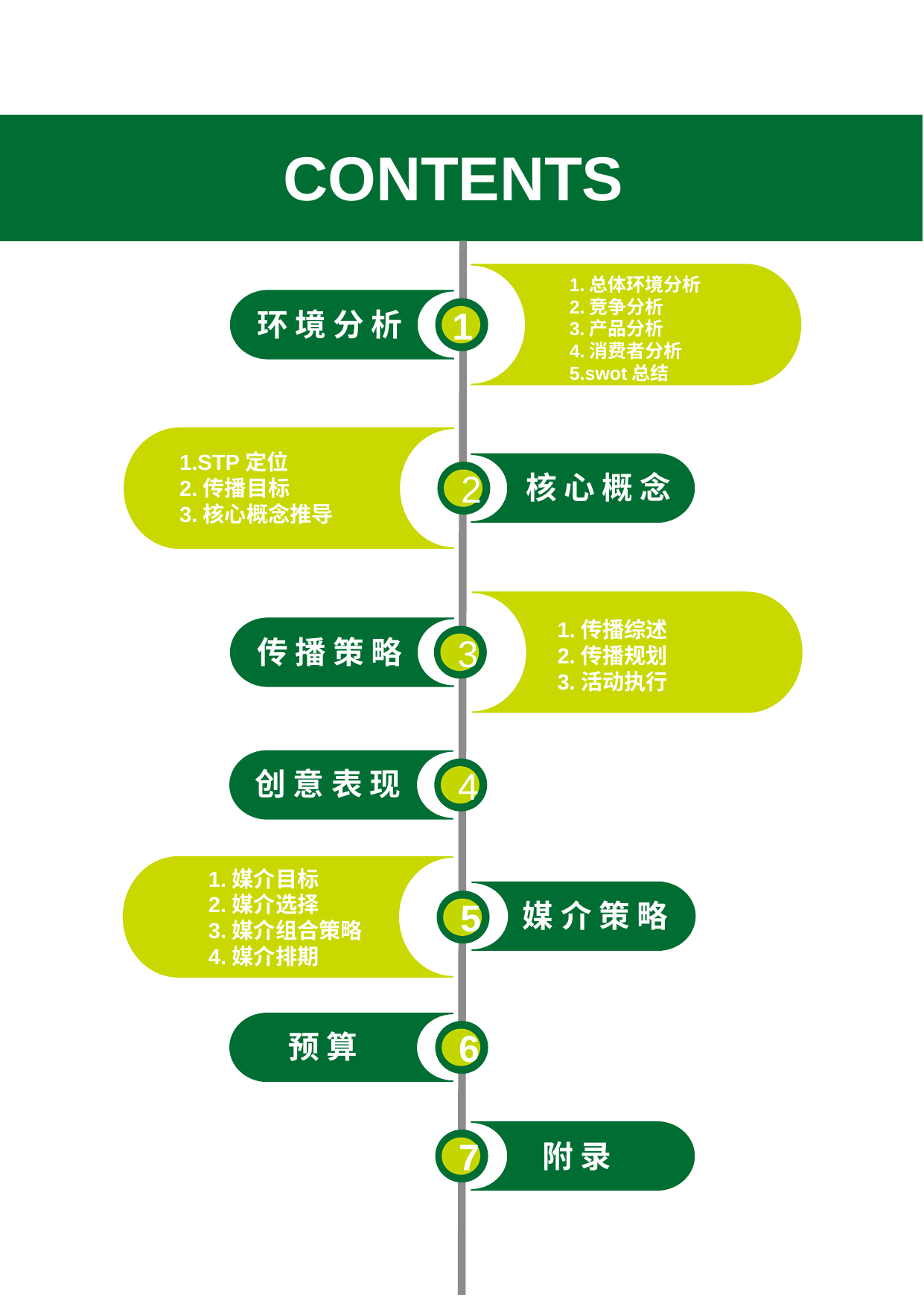

CONTENTS

1.总体环境分析
2.竞争分析
3.产品分析
4.消费者分析
5.swot总结

1

环 境 分 析

1.STP定位
2.传播目标
3.核心概念推导

核 心 概 念
2

1.传播综述
2.传播规划
3.活动执行

传 播 策 略
3

创 意 表 现

4

1.媒介目标
2.媒介选择
3.媒介组合策略
4.媒介排期

媒 介 策 略

5

预 算
6

附 录
7